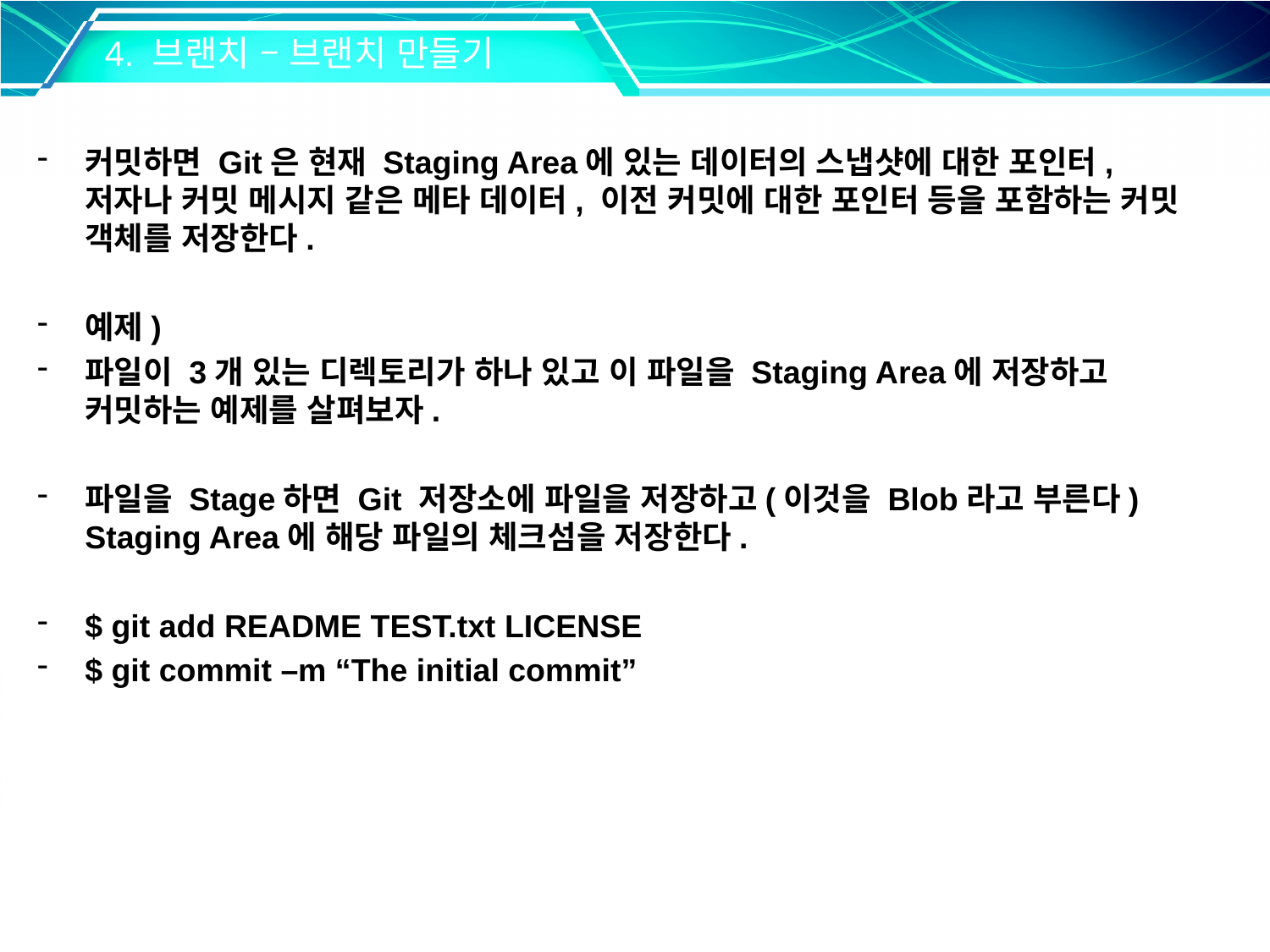

4. 브랜치 – 브랜치 만들기
커밋하면 Git은 현재 Staging Area에 있는 데이터의 스냅샷에 대한 포인터, 저자나 커밋 메시지 같은 메타 데이터, 이전 커밋에 대한 포인터 등을 포함하는 커밋 객체를 저장한다.

예제)
파일이 3개 있는 디렉토리가 하나 있고 이 파일을 Staging Area에 저장하고 커밋하는 예제를 살펴보자.

파일을 Stage하면 Git 저장소에 파일을 저장하고(이것을 Blob라고 부른다) Staging Area에 해당 파일의 체크섬을 저장한다.

$ git add README TEST.txt LICENSE
$ git commit –m “The initial commit”